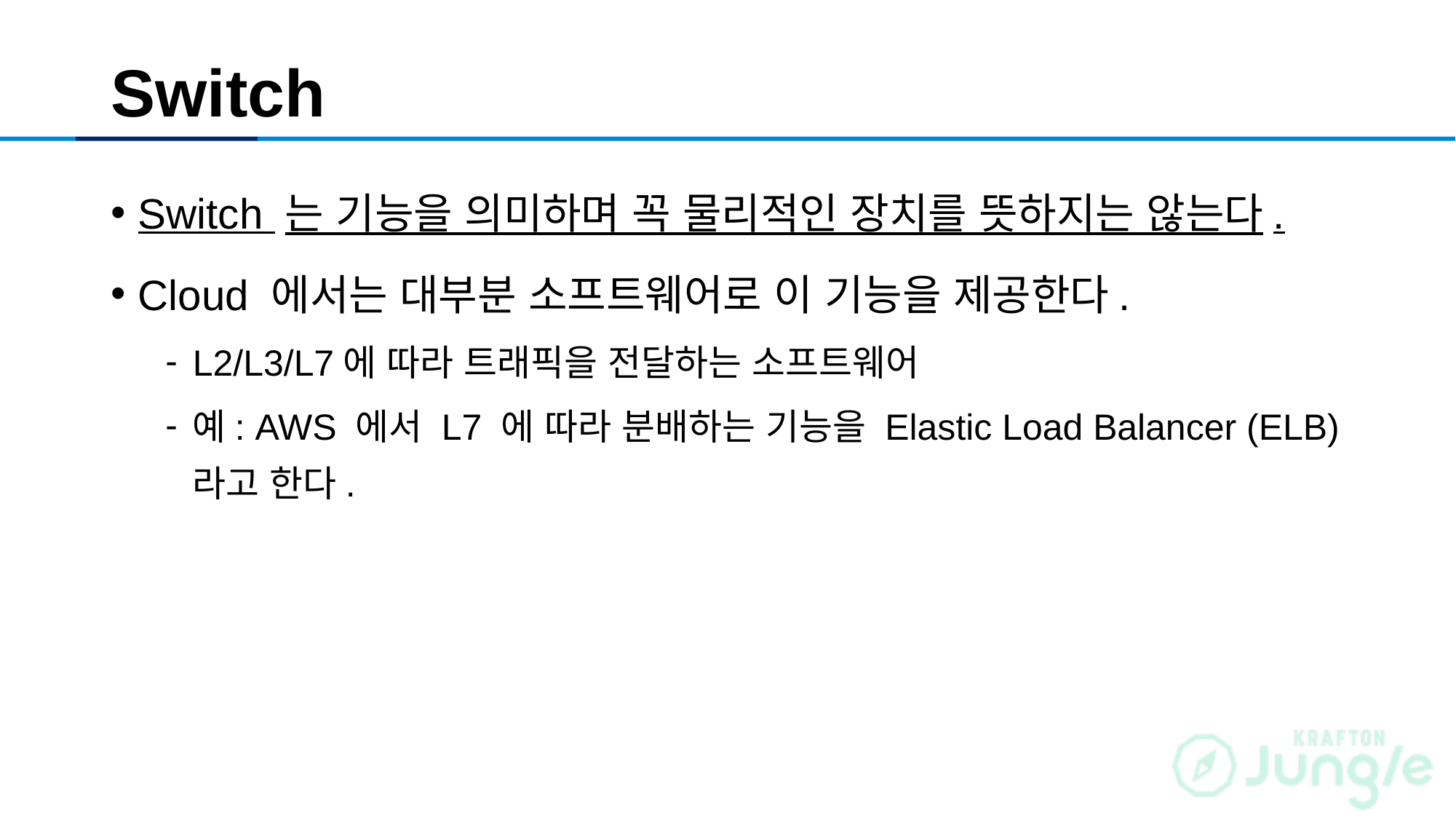

# Switch
Switch 는 기능을 의미하며 꼭 물리적인 장치를 뜻하지는 않는다.
Cloud 에서는 대부분 소프트웨어로 이 기능을 제공한다.
L2/L3/L7에 따라 트래픽을 전달하는 소프트웨어
예: AWS 에서 L7 에 따라 분배하는 기능을 Elastic Load Balancer (ELB) 라고 한다.